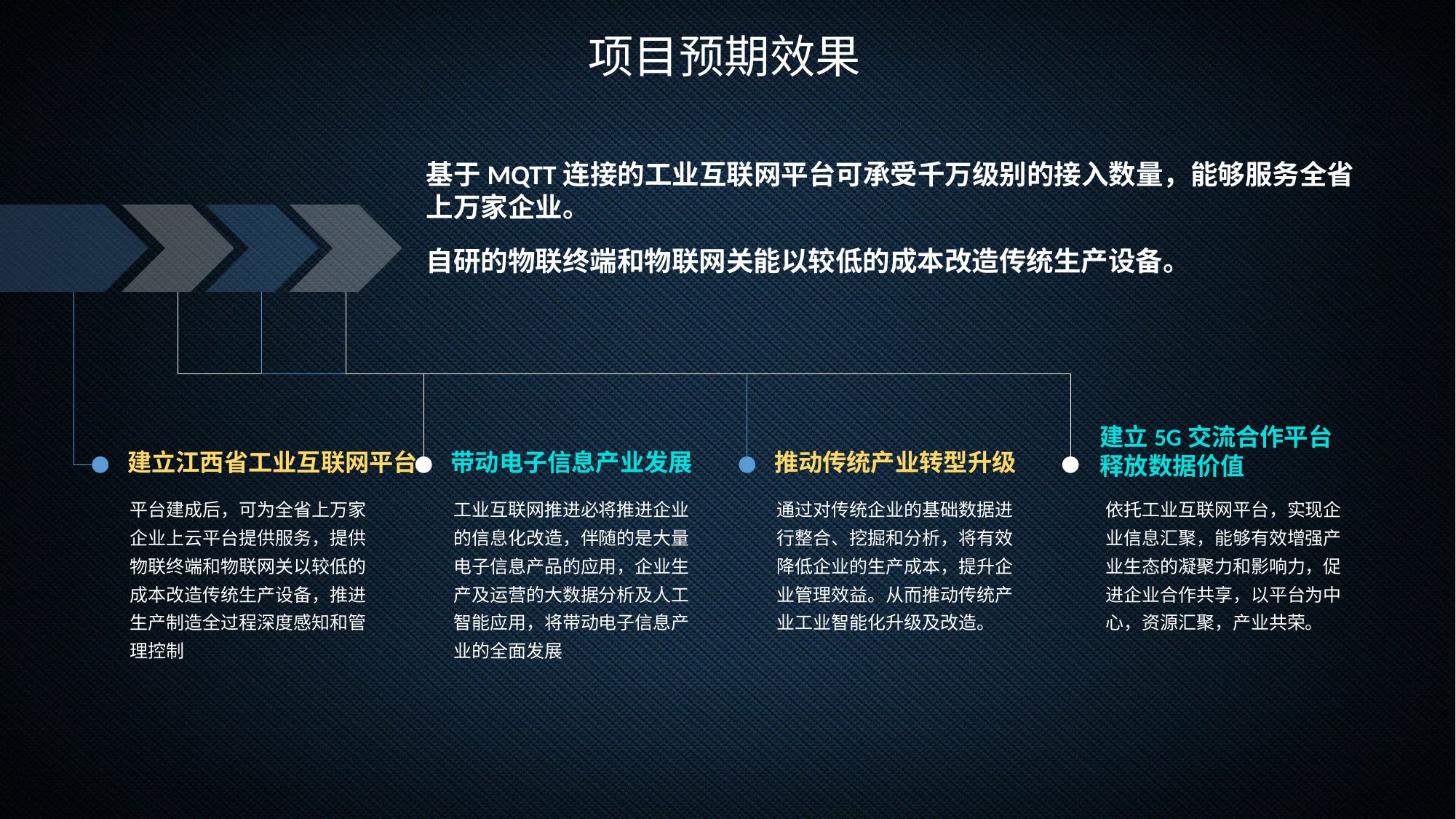

项目预期效果
基于MQTT连接的工业互联网平台可承受千万级别的接入数量，能够服务全省
上万家企业。

自研的物联终端和物联网关能以较低的成本改造传统生产设备。
建立5G交流合作平台
释放数据价值

依托工业互联网平台，实现企业信息汇聚，能够有效增强产业生态的凝聚力和影响力，促进企业合作共享，以平台为中心，资源汇聚，产业共荣。
建立江西省工业互联网平台

平台建成后，可为全省上万家企业上云平台提供服务，提供物联终端和物联网关以较低的成本改造传统生产设备，推进生产制造全过程深度感知和管理控制
带动电子信息产业发展

工业互联网推进必将推进企业的信息化改造，伴随的是大量电子信息产品的应用，企业生产及运营的大数据分析及人工智能应用，将带动电子信息产业的全面发展
推动传统产业转型升级

通过对传统企业的基础数据进行整合、挖掘和分析，将有效降低企业的生产成本，提升企业管理效益。从而推动传统产业工业智能化升级及改造。